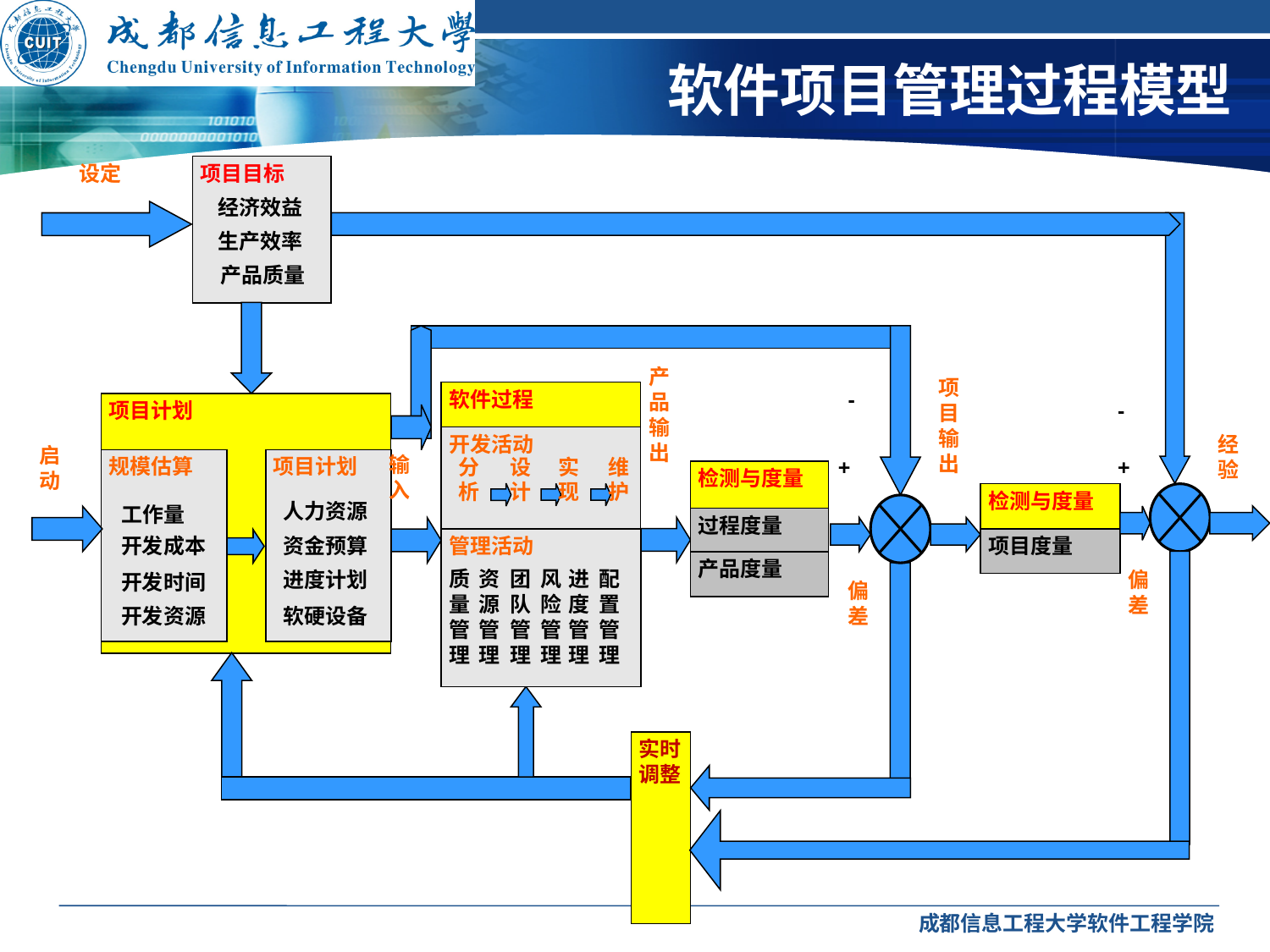

# 软件项目管理过程模型

设定
项目目标
经济效益
生产效率
产品质量

产品输出
项目输出

软件过程

开发活动
分析
设计
实现
维护

管理活动
质量管理
资源管理
团队管理
风险管理
进度管理
配置管理
-

-
项目计划

规模估算
项目计划
人力资源
资金预算
进度计划
软硬设备
工作量
开发成本

开发时间
开发资源

经验
启动
输入
+
+
检测与度量

过程度量
产品度量
检测与度量

项目度量

偏差
偏差

实时调整

成都信息工程大学软件工程学院